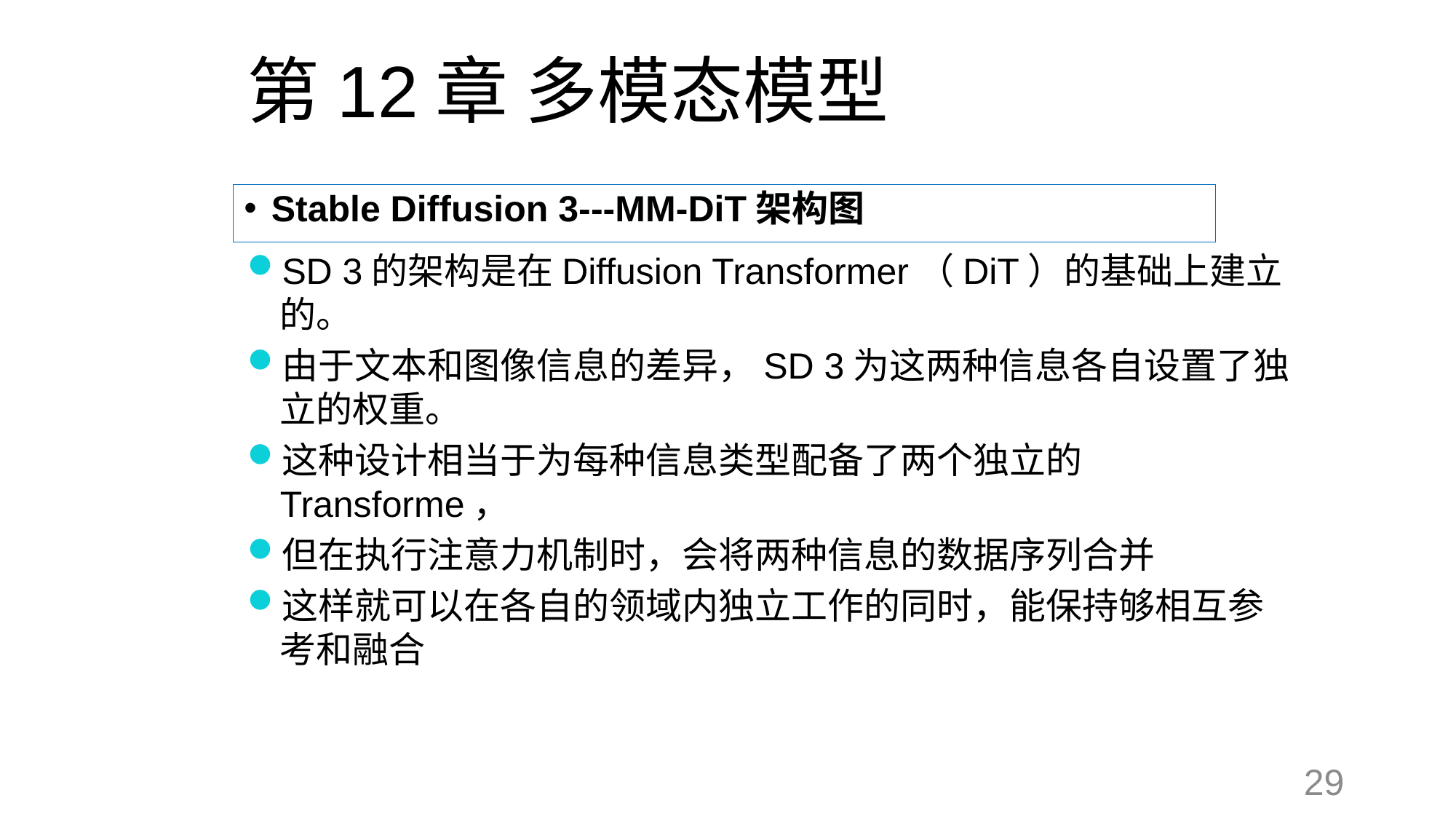

# 第12章 多模态模型
Stable Diffusion 3---MM-DiT架构图

SD 3的架构是在Diffusion Transformer（DiT）的基础上建立的。
由于文本和图像信息的差异，SD 3为这两种信息各自设置了独立的权重。
这种设计相当于为每种信息类型配备了两个独立的Transforme，
但在执行注意力机制时，会将两种信息的数据序列合并
这样就可以在各自的领域内独立工作的同时，能保持够相互参考和融合

29